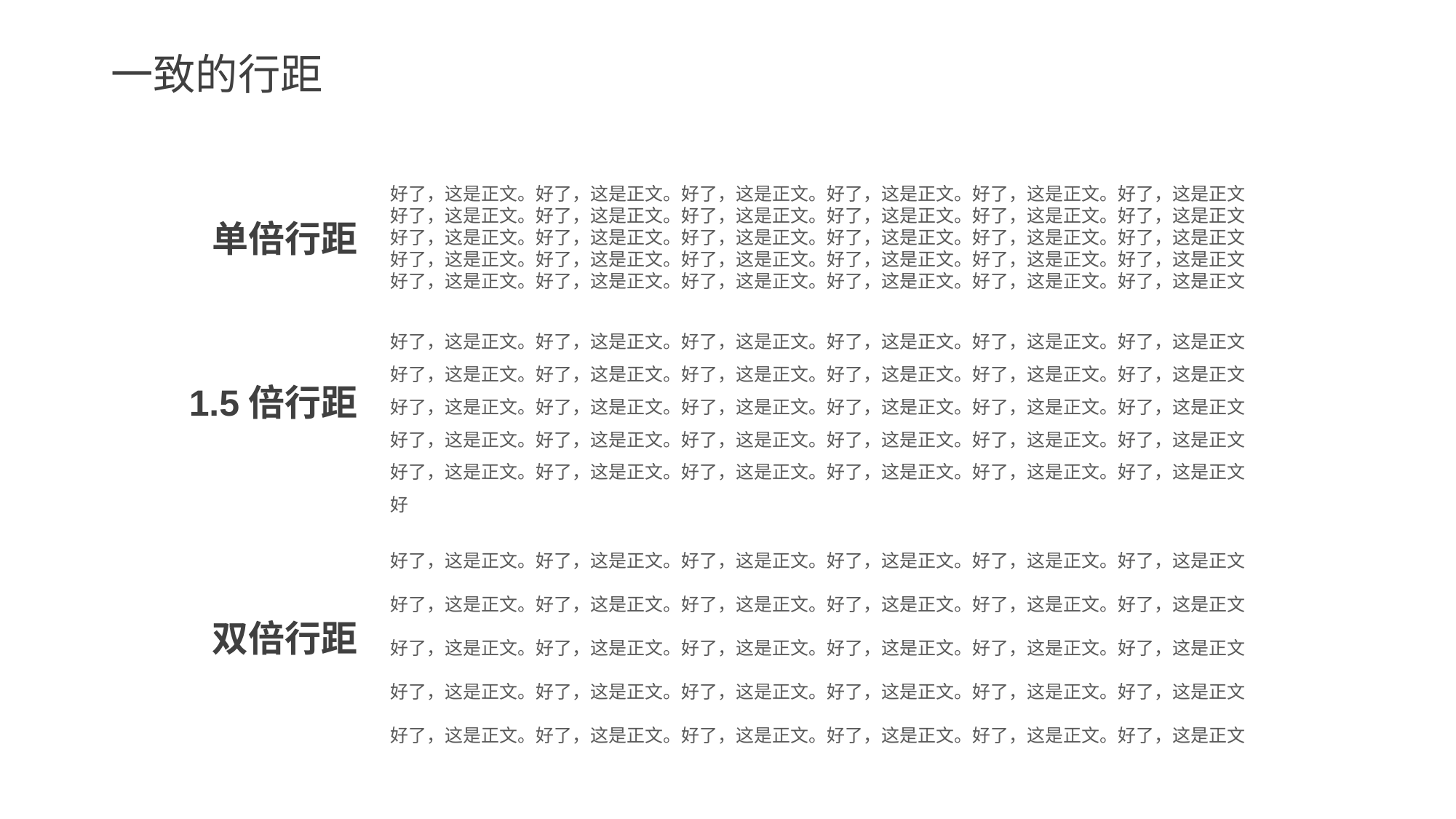

# 一致的行距
好了，这是正文。好了，这是正文。好了，这是正文。好了，这是正文。好了，这是正文。好了，这是正文
好了，这是正文。好了，这是正文。好了，这是正文。好了，这是正文。好了，这是正文。好了，这是正文
好了，这是正文。好了，这是正文。好了，这是正文。好了，这是正文。好了，这是正文。好了，这是正文
好了，这是正文。好了，这是正文。好了，这是正文。好了，这是正文。好了，这是正文。好了，这是正文
好了，这是正文。好了，这是正文。好了，这是正文。好了，这是正文。好了，这是正文。好了，这是正文

单倍行距
好了，这是正文。好了，这是正文。好了，这是正文。好了，这是正文。好了，这是正文。好了，这是正文
好了，这是正文。好了，这是正文。好了，这是正文。好了，这是正文。好了，这是正文。好了，这是正文
好了，这是正文。好了，这是正文。好了，这是正文。好了，这是正文。好了，这是正文。好了，这是正文
好了，这是正文。好了，这是正文。好了，这是正文。好了，这是正文。好了，这是正文。好了，这是正文
好了，这是正文。好了，这是正文。好了，这是正文。好了，这是正文。好了，这是正文。好了，这是正文
好
1.5倍行距
好了，这是正文。好了，这是正文。好了，这是正文。好了，这是正文。好了，这是正文。好了，这是正文
好了，这是正文。好了，这是正文。好了，这是正文。好了，这是正文。好了，这是正文。好了，这是正文
好了，这是正文。好了，这是正文。好了，这是正文。好了，这是正文。好了，这是正文。好了，这是正文
好了，这是正文。好了，这是正文。好了，这是正文。好了，这是正文。好了，这是正文。好了，这是正文
好了，这是正文。好了，这是正文。好了，这是正文。好了，这是正文。好了，这是正文。好了，这是正文
双倍行距